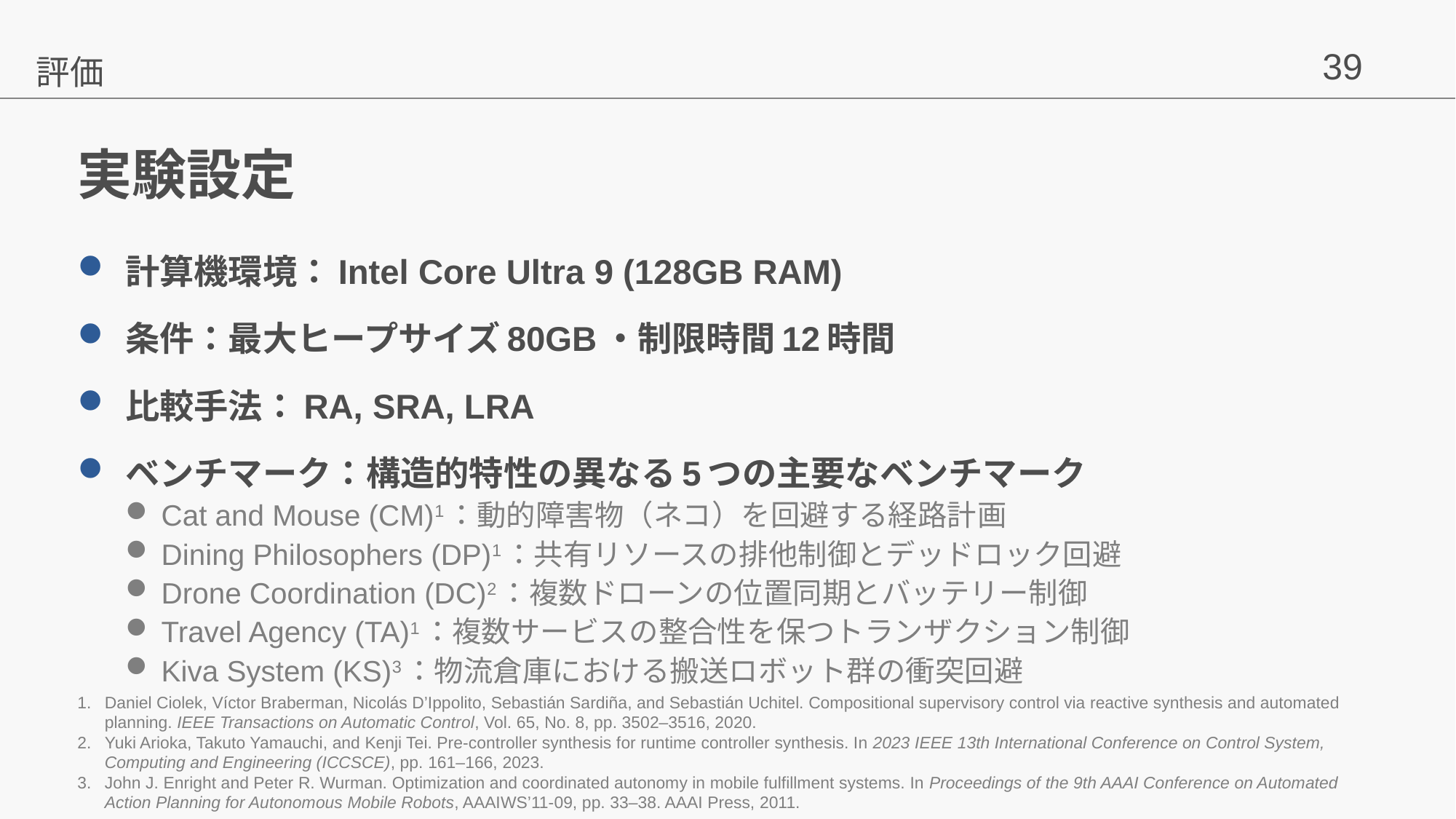

評価
# 実験設定
計算機環境：Intel Core Ultra 9 (128GB RAM)
条件：最大ヒープサイズ80GB・制限時間12時間
比較手法：RA, SRA, LRA
ベンチマーク：構造的特性の異なる5つの主要なベンチマーク
Cat and Mouse (CM)1：動的障害物（ネコ）を回避する経路計画
Dining Philosophers (DP)1：共有リソースの排他制御とデッドロック回避
Drone Coordination (DC)2：複数ドローンの位置同期とバッテリー制御
Travel Agency (TA)1：複数サービスの整合性を保つトランザクション制御
Kiva System (KS)3：物流倉庫における搬送ロボット群の衝突回避
Daniel Ciolek, Víctor Braberman, Nicolás D’Ippolito, Sebastián Sardiña, and Sebastián Uchitel. Compositional supervisory control via reactive synthesis and automated planning. IEEE Transactions on Automatic Control, Vol. 65, No. 8, pp. 3502–3516, 2020.
Yuki Arioka, Takuto Yamauchi, and Kenji Tei. Pre-controller synthesis for runtime controller synthesis. In 2023 IEEE 13th International Conference on Control System, Computing and Engineering (ICCSCE), pp. 161–166, 2023.
John J. Enright and Peter R. Wurman. Optimization and coordinated autonomy in mobile fulfillment systems. In Proceedings of the 9th AAAI Conference on Automated Action Planning for Autonomous Mobile Robots, AAAIWS’11-09, pp. 33–38. AAAI Press, 2011.